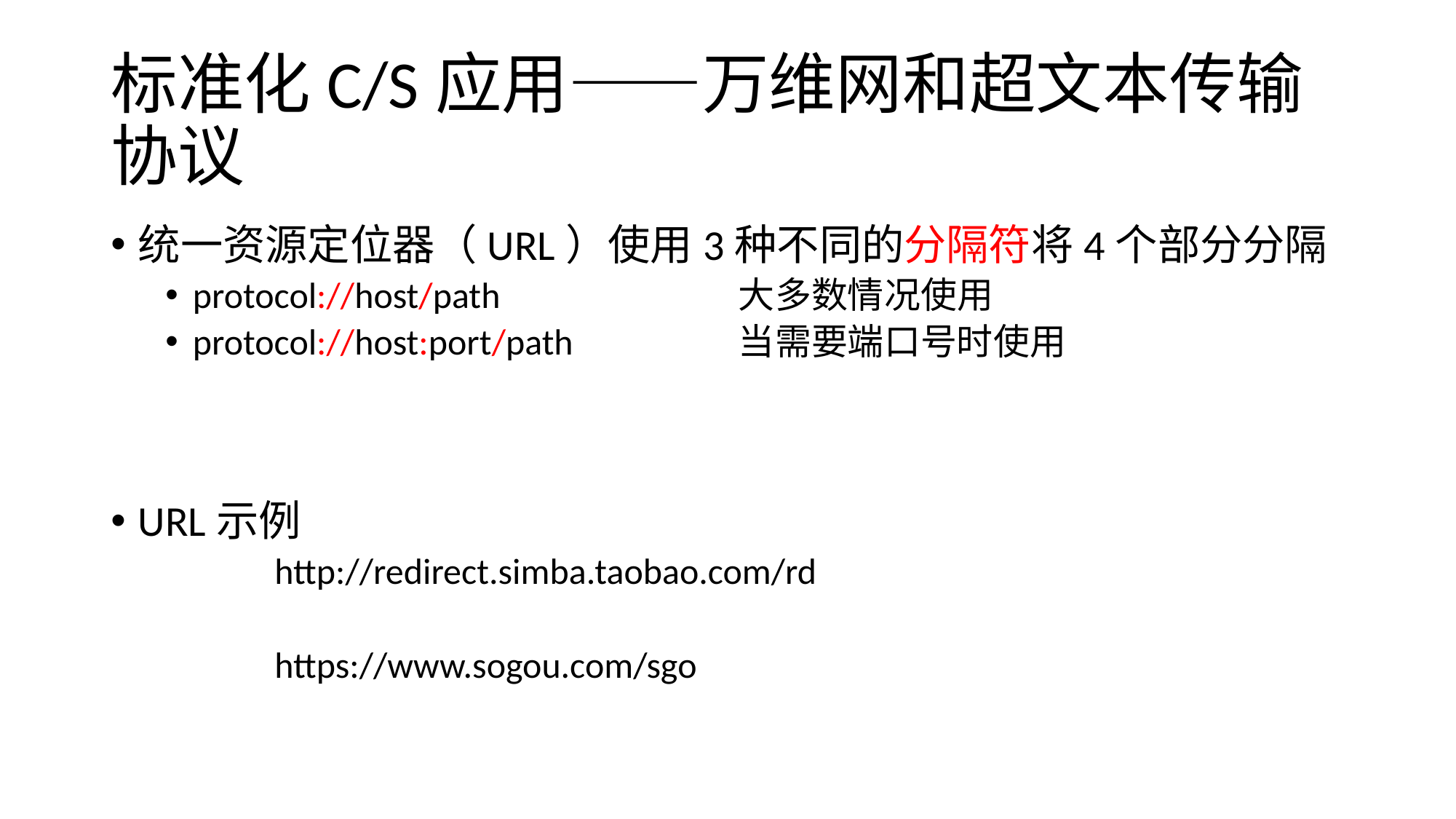

# 标准化C/S应用——万维网和超文本传输协议
统一资源定位器（URL）使用3种不同的分隔符将4个部分分隔
protocol://host/path			大多数情况使用
protocol://host:port/path		当需要端口号时使用

URL示例
	http://redirect.simba.taobao.com/rd

	https://www.sogou.com/sgo